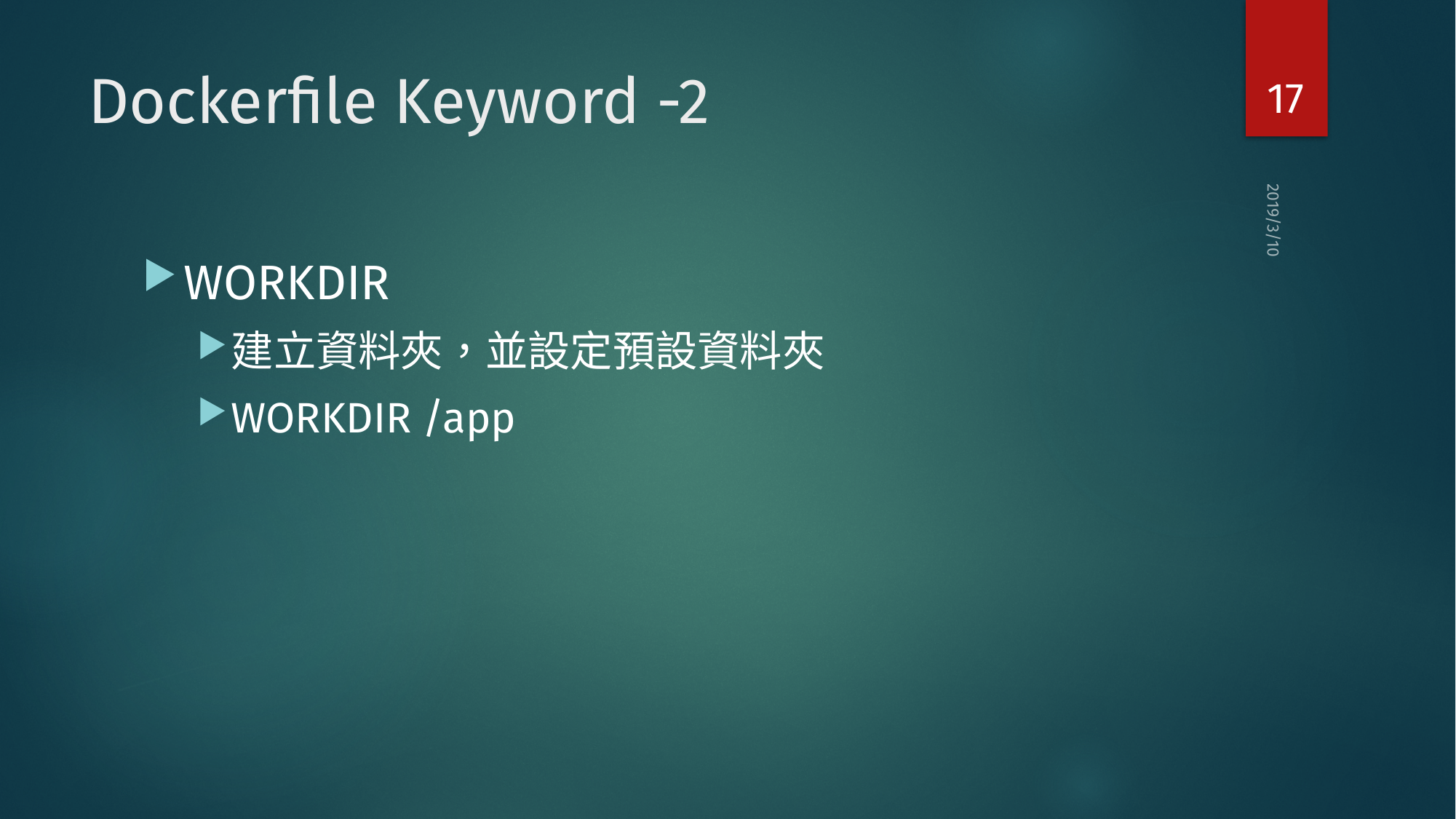

17
# Dockerfile Keyword -2
2019/3/10
WORKDIR
建立資料夾，並設定預設資料夾
WORKDIR /app